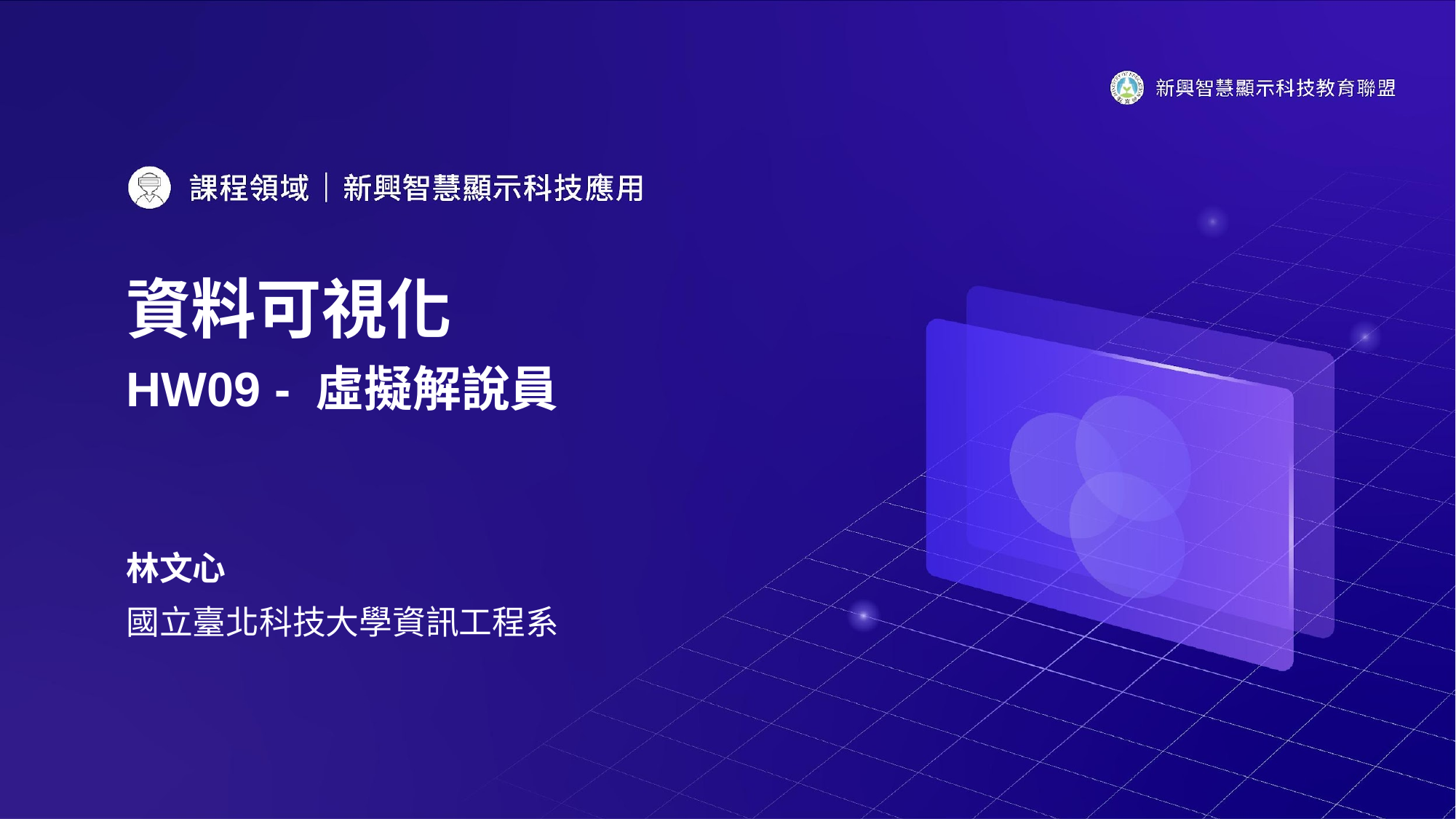

# 資料可視化
HW09 - 虛擬解說員
林文心
國立臺北科技大學資訊工程系